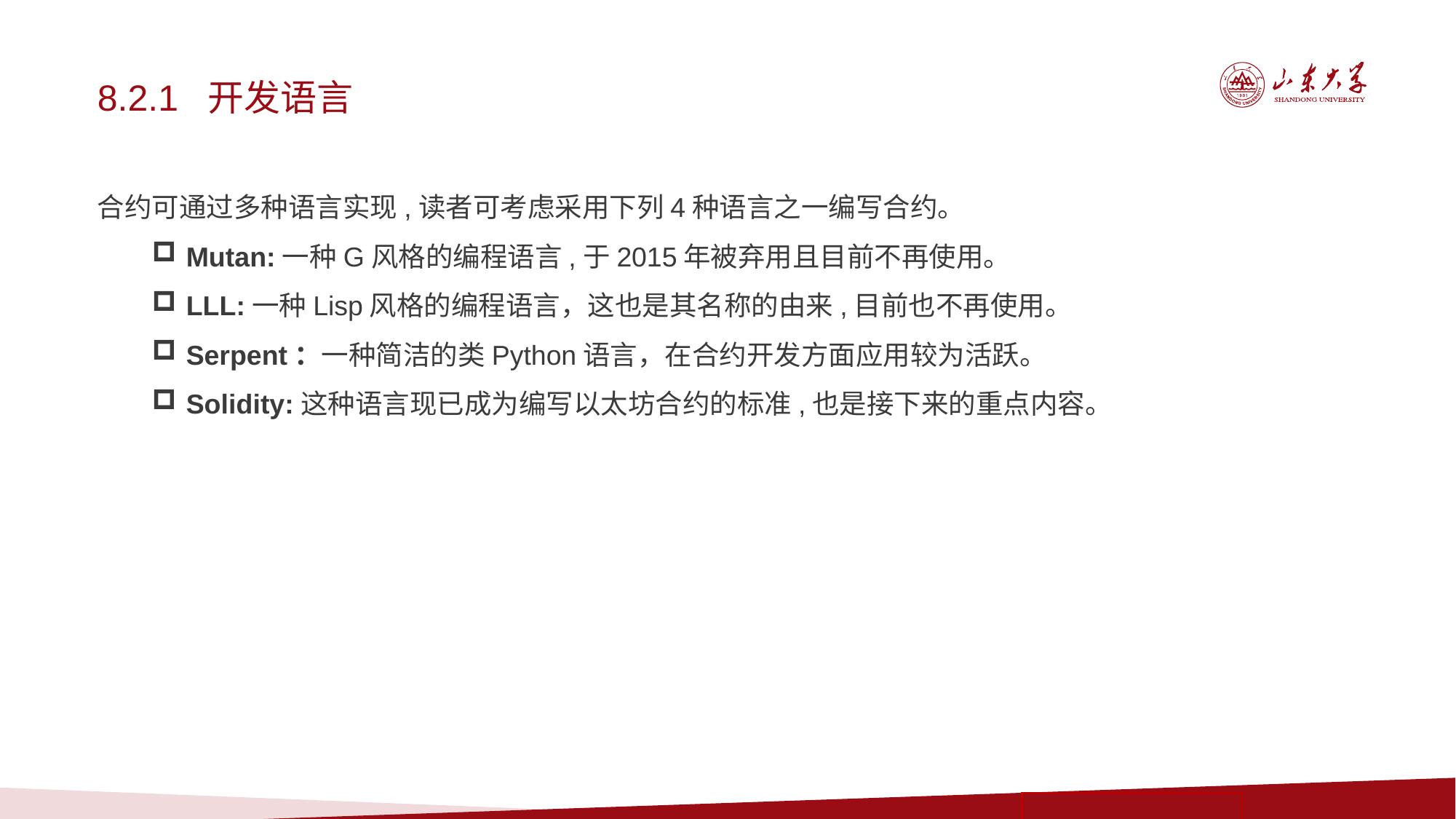

8.2.1  开发语言
合约可通过多种语言实现,读者可考虑采用下列4种语言之一编写合约。
Mutan:一种G风格的编程语言,于2015年被弃用且目前不再使用。
LLL:一种Lisp风格的编程语言，这也是其名称的由来,目前也不再使用。
Serpent：一种简洁的类Python语言，在合约开发方面应用较为活跃。
Solidity:这种语言现已成为编写以太坊合约的标准,也是接下来的重点内容。